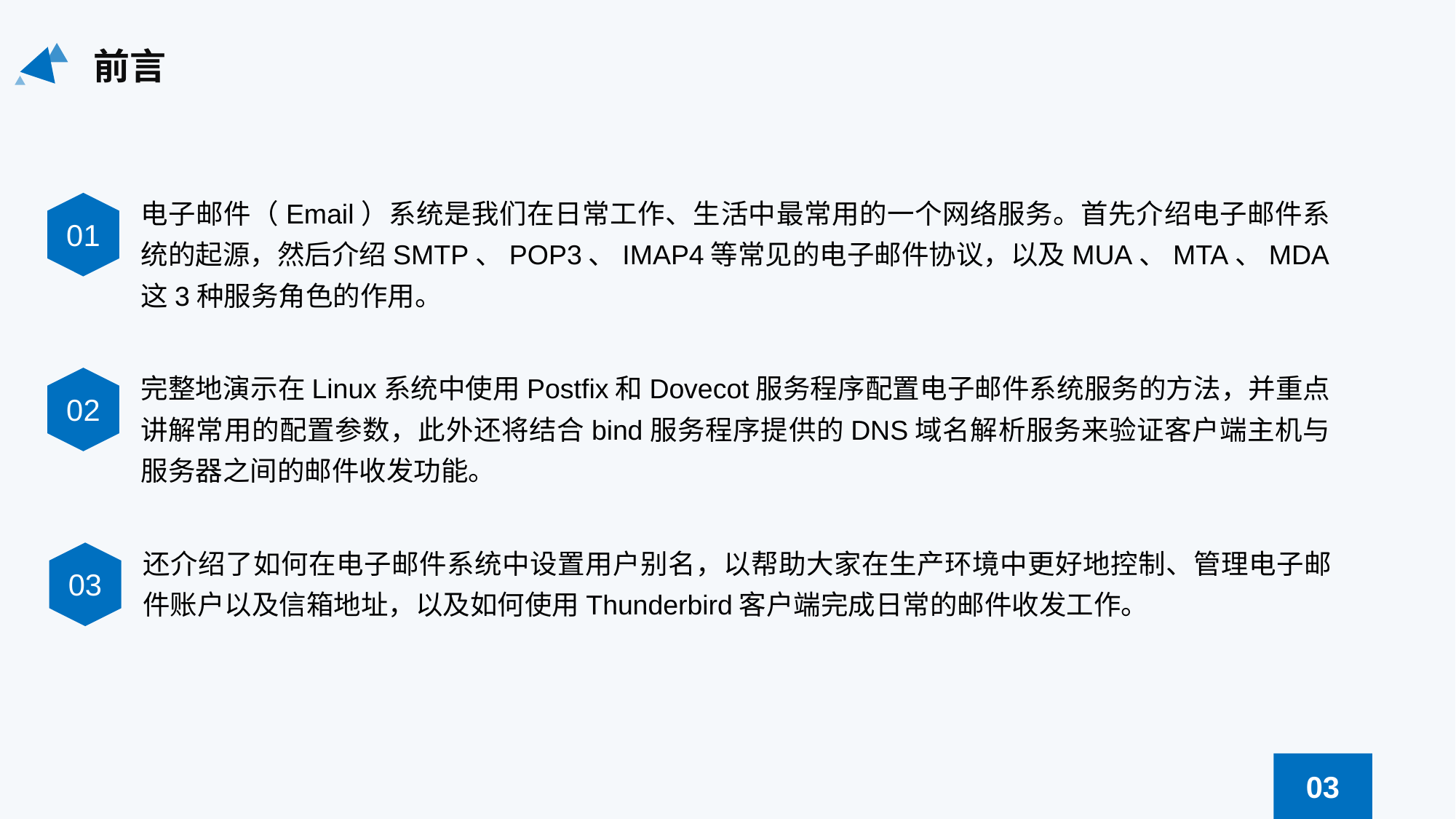

前言

电子邮件（Email）系统是我们在日常工作、生活中最常用的一个网络服务。首先介绍电子邮件系统的起源，然后介绍SMTP、POP3、IMAP4等常见的电子邮件协议，以及MUA、MTA、MDA这3种服务角色的作用。

01
完整地演示在Linux系统中使用Postfix和Dovecot服务程序配置电子邮件系统服务的方法，并重点讲解常用的配置参数，此外还将结合bind服务程序提供的DNS域名解析服务来验证客户端主机与服务器之间的邮件收发功能。

02
还介绍了如何在电子邮件系统中设置用户别名，以帮助大家在生产环境中更好地控制、管理电子邮件账户以及信箱地址，以及如何使用Thunderbird客户端完成日常的邮件收发工作。

03

03